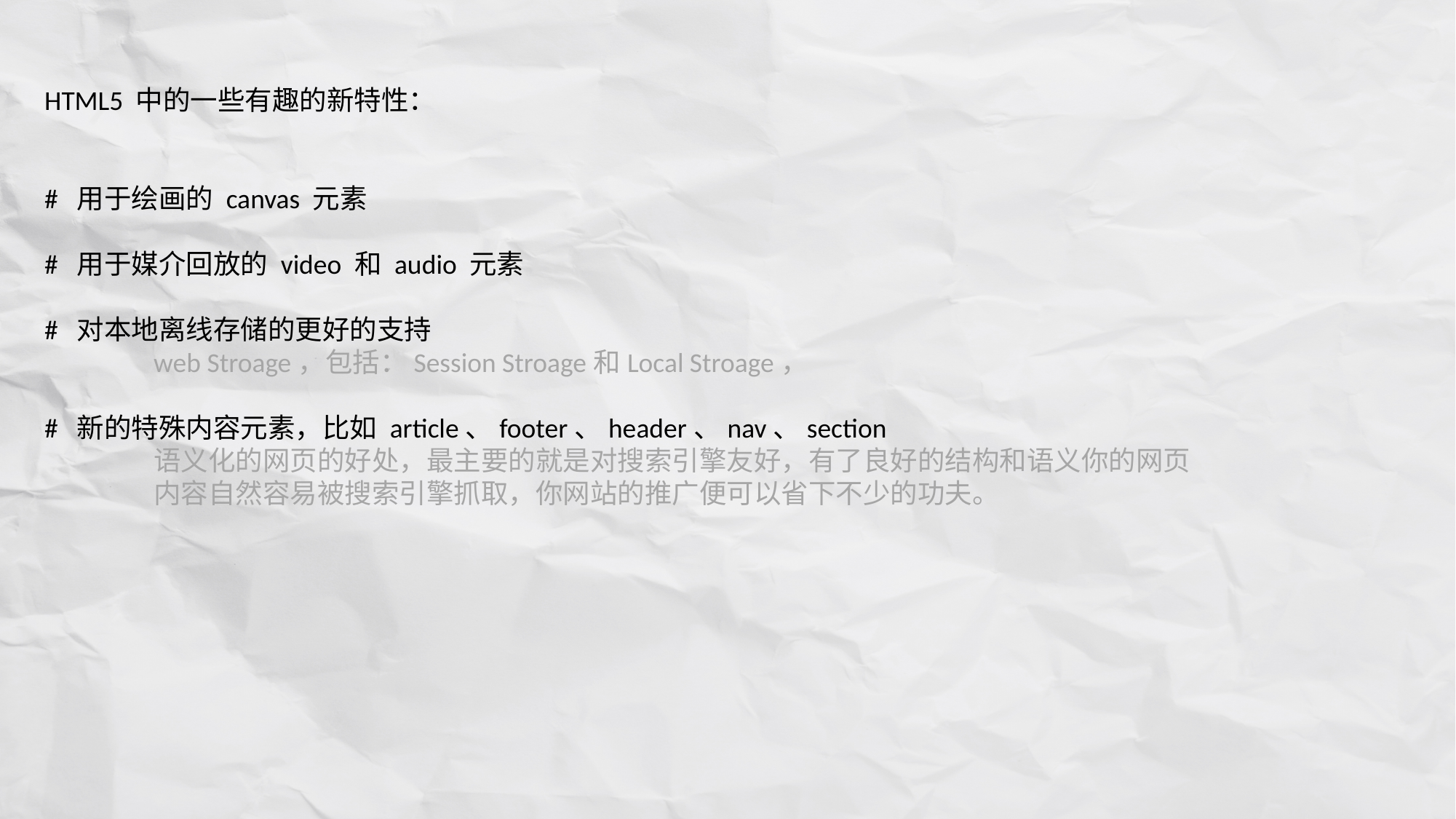

HTML5 中的一些有趣的新特性：

#  用于绘画的 canvas 元素

#  用于媒介回放的 video 和 audio 元素

#  对本地离线存储的更好的支持
	web Stroage，包括：Session Stroage和Local Stroage，

#  新的特殊内容元素，比如 article、footer、header、nav、section
	语义化的网页的好处，最主要的就是对搜索引擎友好，有了良好的结构和语义你的网页
	内容自然容易被搜索引擎抓取，你网站的推广便可以省下不少的功夫。